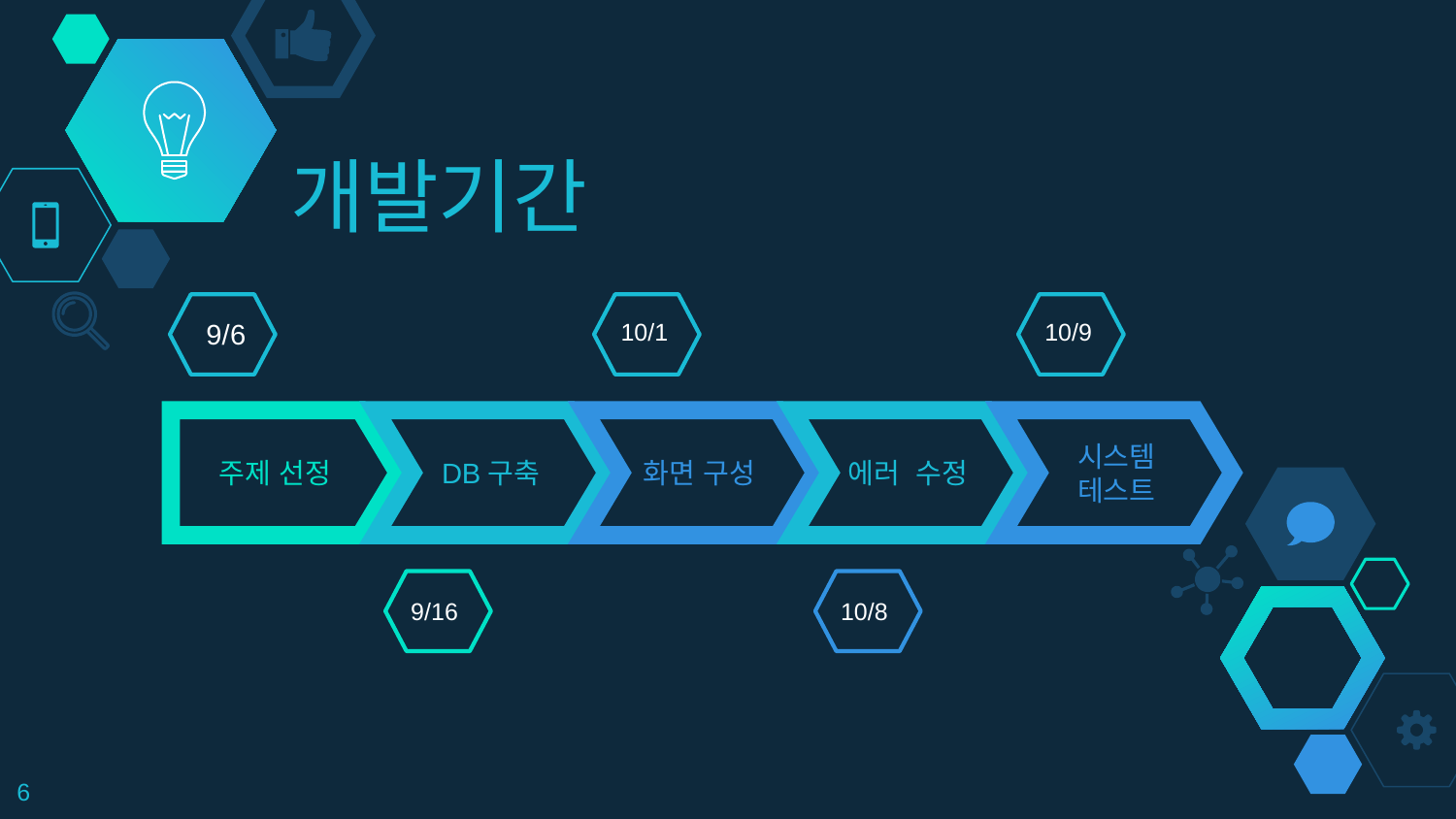

# 개발기간

10/1
10/9
9/6
주제 선정
DB구축
화면 구성
에러  수정
시스템 테스트

9/16
10/8
6